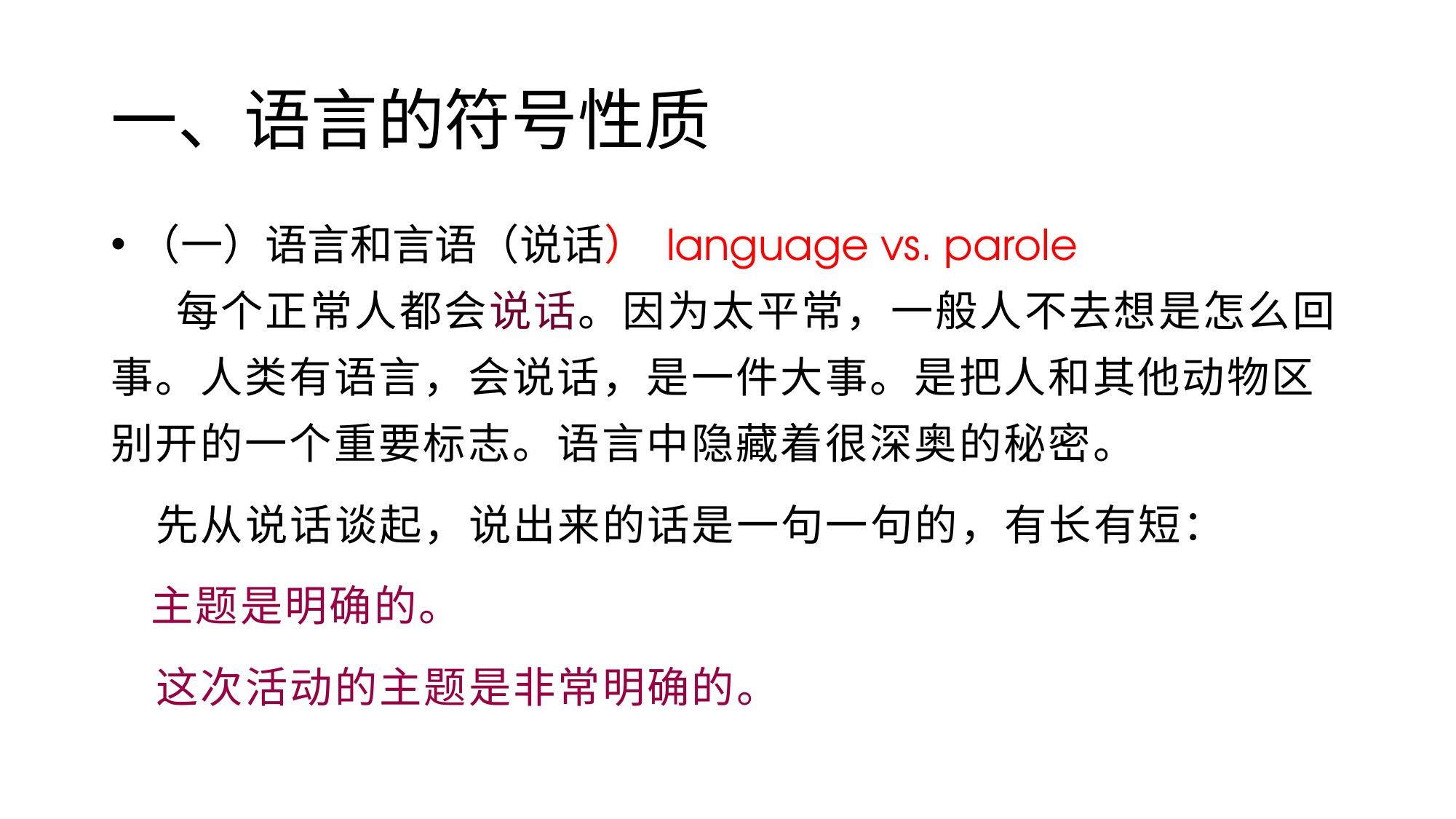

# 一、语言的符号性质
（一）语言和言语（说话） language vs. parole
  每个正常人都会说话。因为太平常，一般人不去想是怎么回事。人类有语言，会说话，是一件大事。是把人和其他动物区别开的一个重要标志。语言中隐藏着很深奥的秘密。
   先从说话谈起，说出来的话是一句一句的，有长有短：
   主题是明确的。
   这次活动的主题是非常明确的。